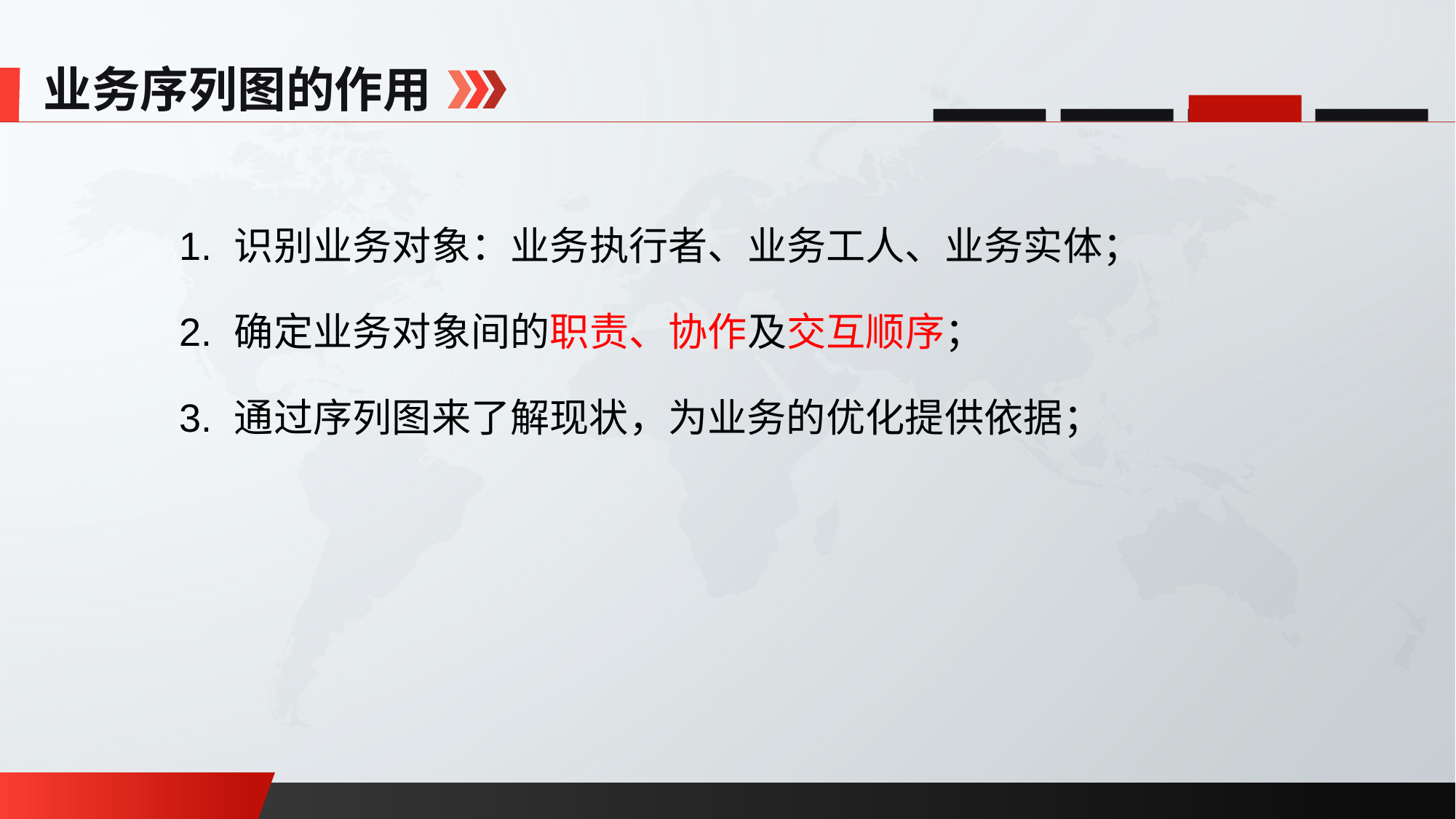

业务序列图的作用

识别业务对象：业务执行者、业务工人、业务实体；
确定业务对象间的职责、协作及交互顺序；
通过序列图来了解现状，为业务的优化提供依据；